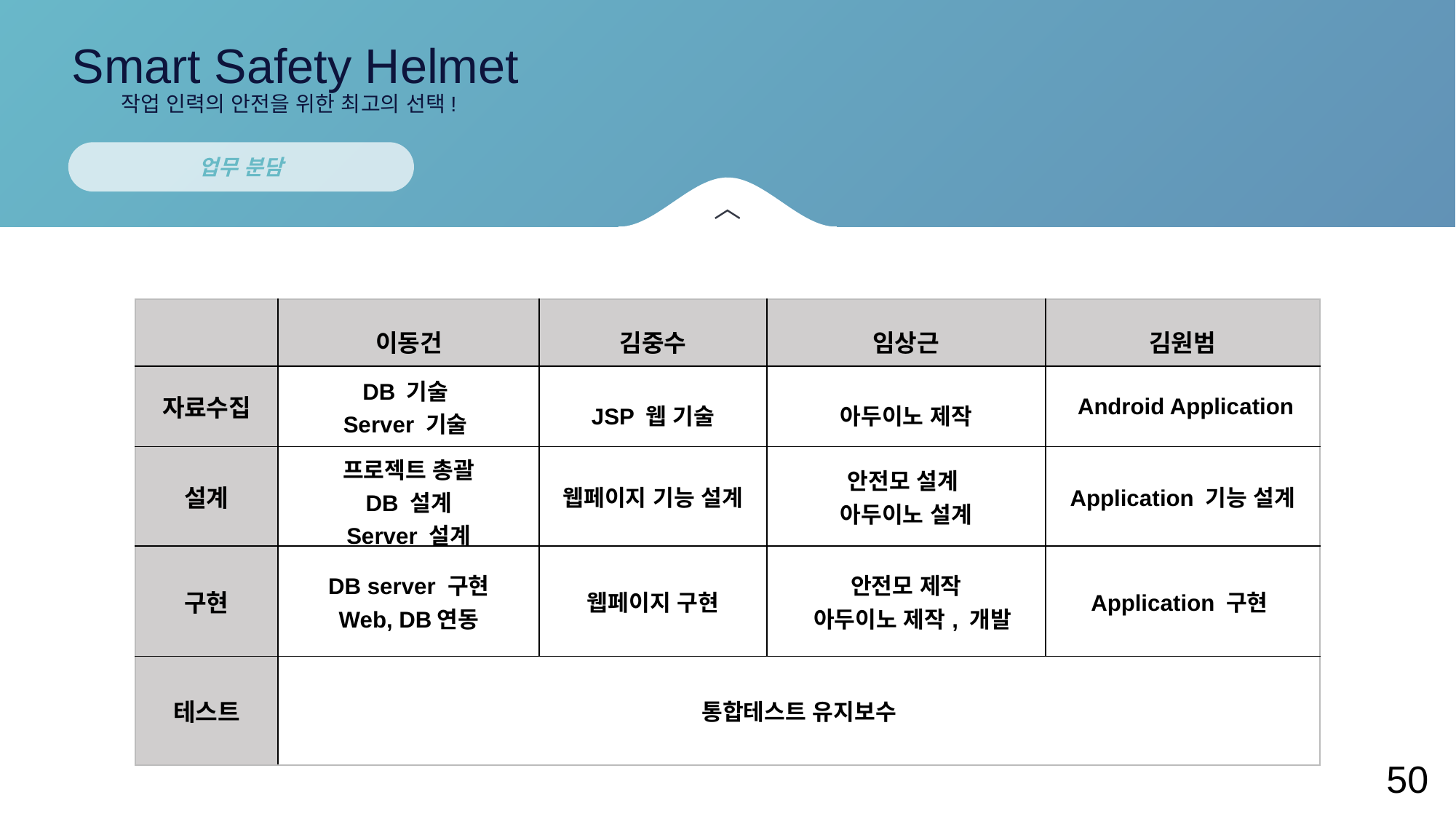

Smart Safety Helmet
작업 인력의 안전을 위한 최고의 선택!
업무 분담

〉
|  | 이동건 | 김중수 | 임상근 | 김원범 |
| --- | --- | --- | --- | --- |
| 자료수집 | DB 기술 Server 기술 | JSP 웹 기술 | 아두이노 제작 | Android Application |
| 설계 | 프로젝트 총괄 DB 설계 Server 설계 | 웹페이지 기능 설계 | 안전모 설계 아두이노 설계 | Application 기능 설계 |
| 구현 | DB server 구현 Web, DB연동 | 웹페이지 구현 | 안전모 제작 아두이노 제작, 개발 | Application 구현 |
| 테스트 | 통합테스트 유지보수 |  |  |  |
50